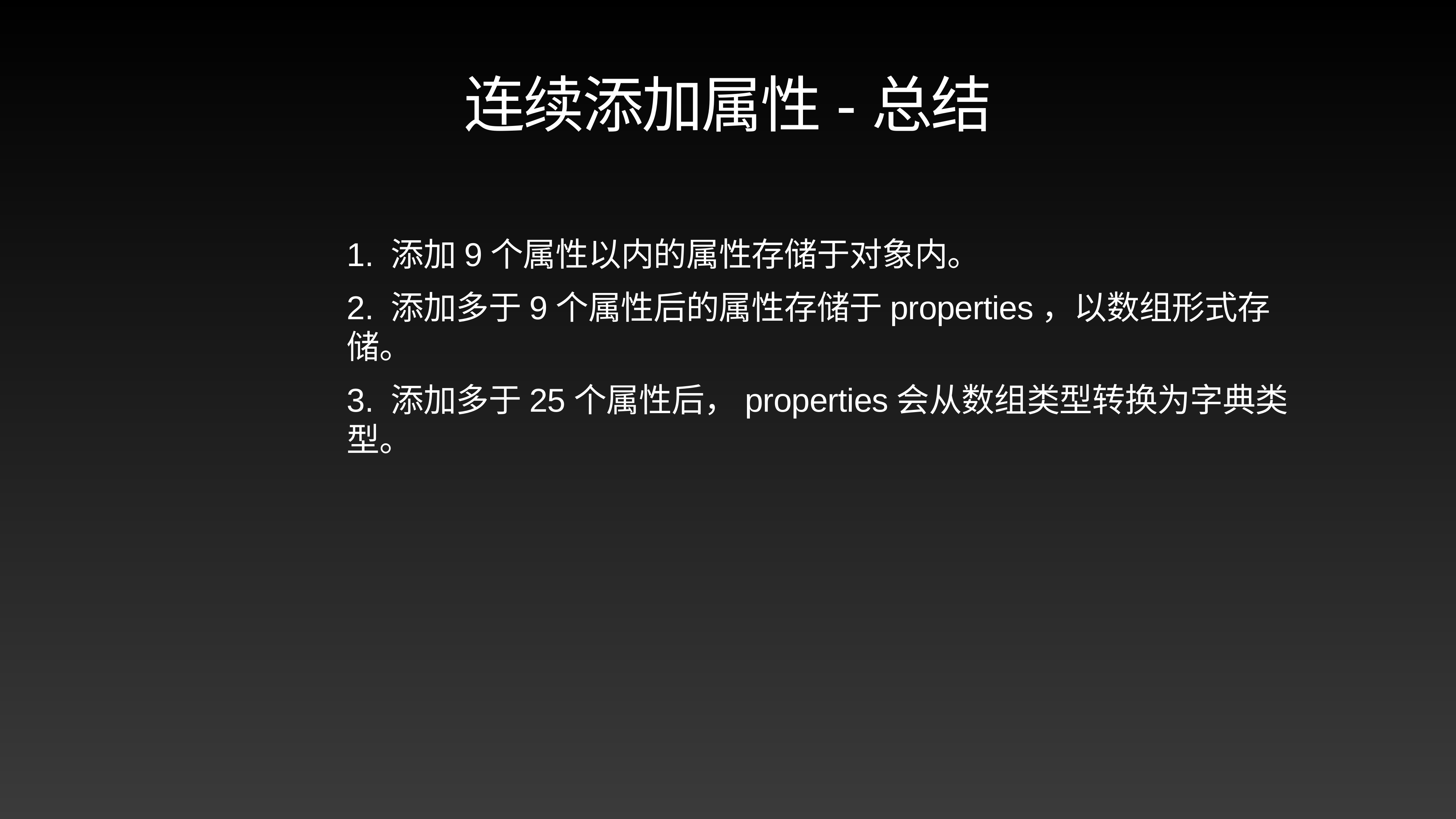

# 连续添加属性-总结
1. 添加9个属性以内的属性存储于对象内。
2. 添加多于9个属性后的属性存储于properties，以数组形式存储。
3. 添加多于25个属性后，properties会从数组类型转换为字典类型。